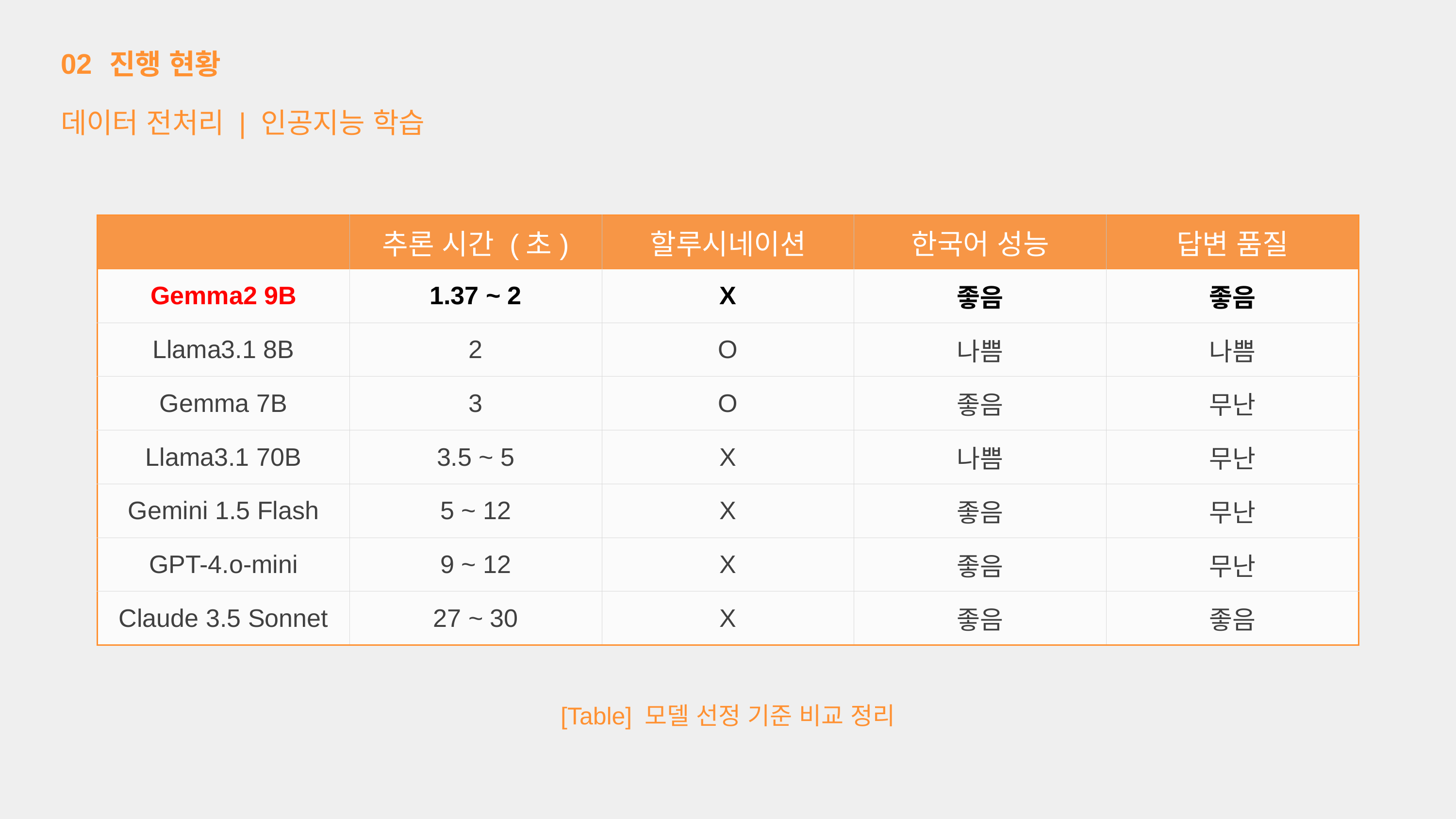

02
진행 현황
데이터 전처리 | 인공지능 학습
|  | 추론 시간 (초) | 할루시네이션 | 한국어 성능 | 답변 품질 |
| --- | --- | --- | --- | --- |
| Gemma2 9B | 1.37 ~ 2 | X | 좋음 | 좋음 |
| Llama3.1 8B | 2 | O | 나쁨 | 나쁨 |
| Gemma 7B | 3 | O | 좋음 | 무난 |
| Llama3.1 70B | 3.5 ~ 5 | X | 나쁨 | 무난 |
| Gemini 1.5 Flash | 5 ~ 12 | X | 좋음 | 무난 |
| GPT-4.o-mini | 9 ~ 12 | X | 좋음 | 무난 |
| Claude 3.5 Sonnet | 27 ~ 30 | X | 좋음 | 좋음 |
[Table] 모델 선정 기준 비교 정리